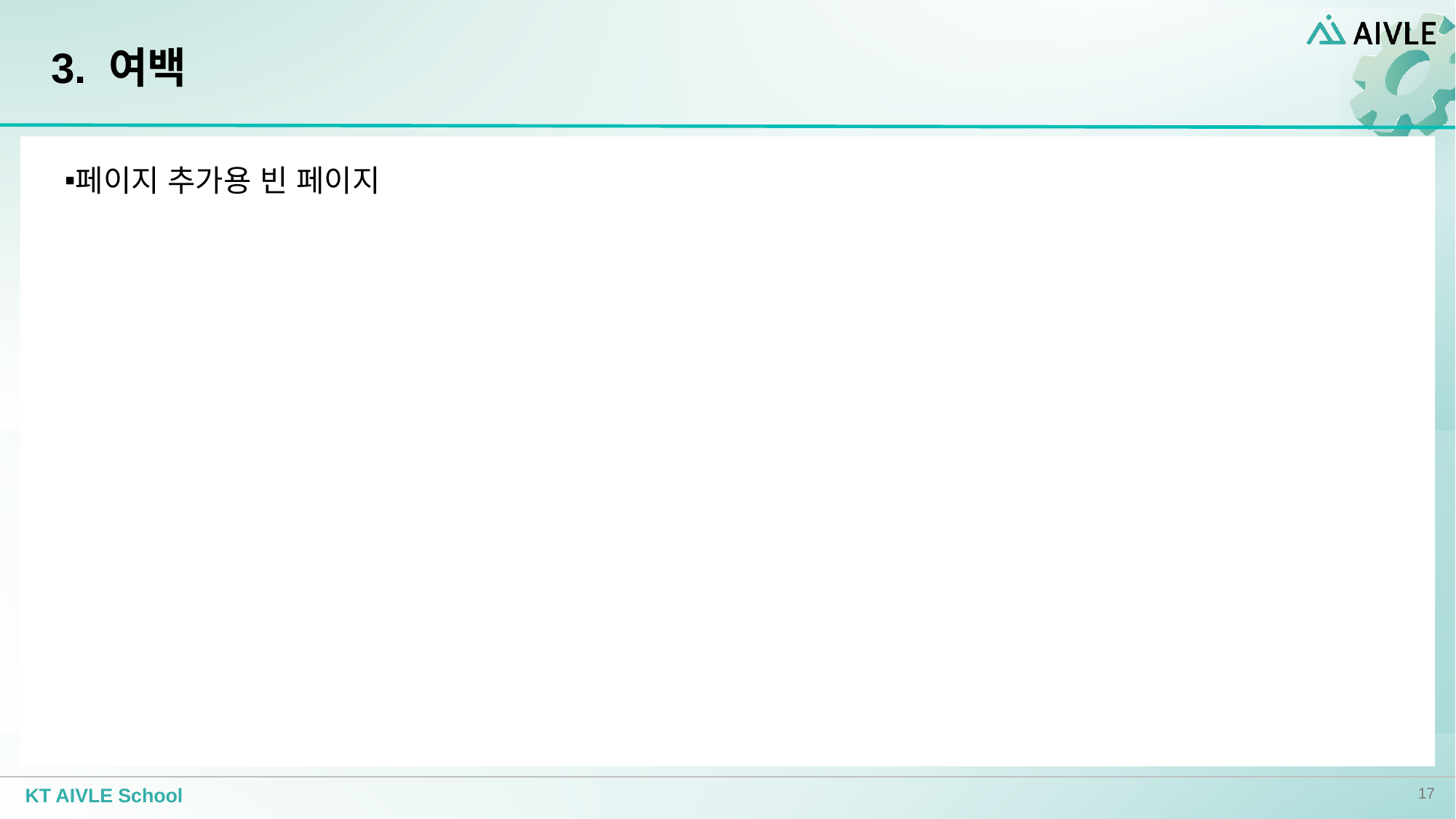

# 3. 여백
페이지 추가용 빈 페이지